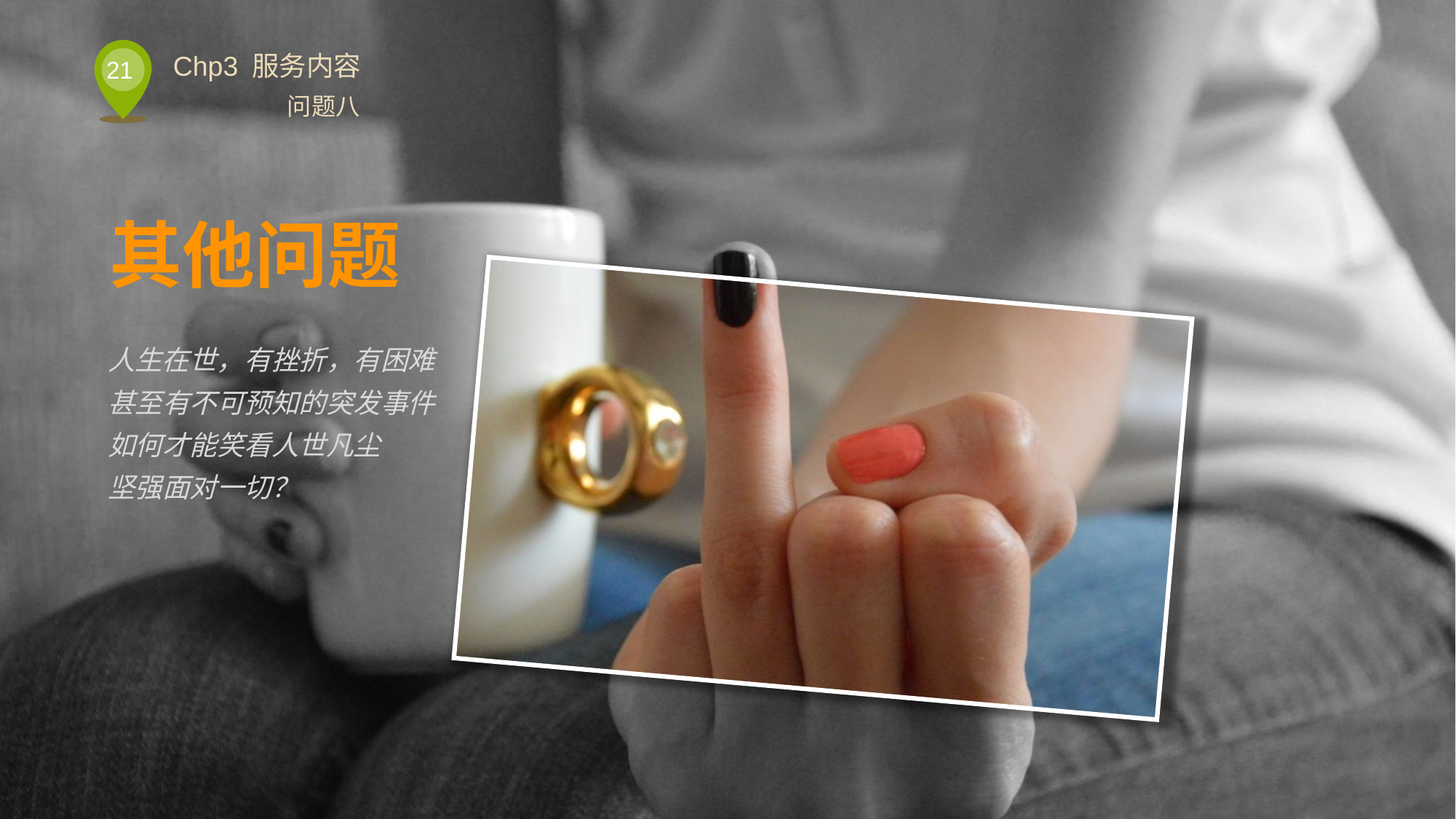

问题八
其他问题

人生在世，有挫折，有困难
甚至有不可预知的突发事件
如何才能笑看人世凡尘
坚强面对一切？